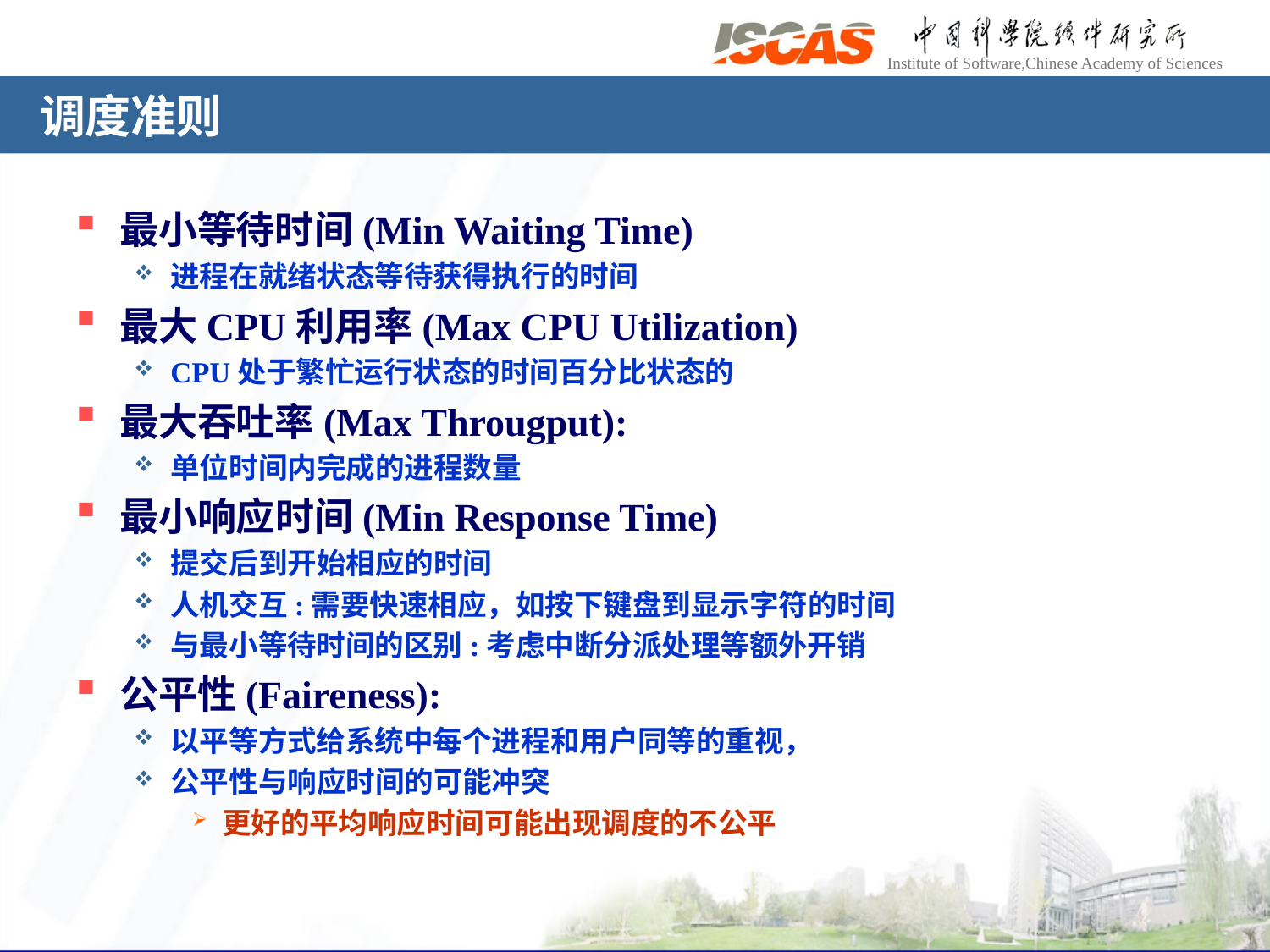

# 调度准则
最小等待时间(Min Waiting Time)
进程在就绪状态等待获得执行的时间
最大CPU利用率(Max CPU Utilization)
CPU处于繁忙运行状态的时间百分比状态的
最大吞吐率(Max Througput):
单位时间内完成的进程数量
最小响应时间(Min Response Time)
提交后到开始相应的时间
人机交互:需要快速相应，如按下键盘到显示字符的时间
与最小等待时间的区别:考虑中断分派处理等额外开销
公平性(Faireness):
以平等方式给系统中每个进程和用户同等的重视，
公平性与响应时间的可能冲突
更好的平均响应时间可能出现调度的不公平